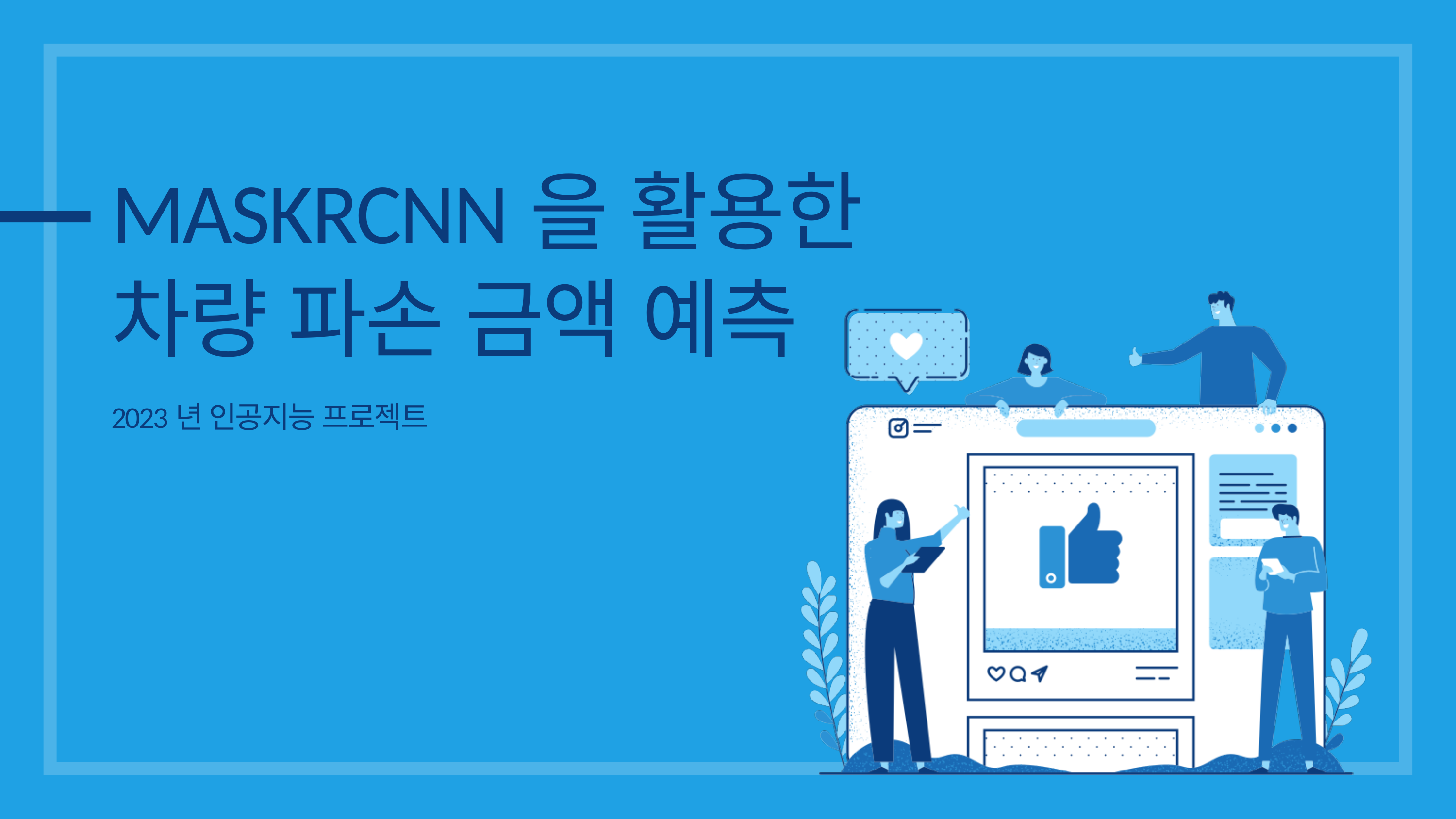

MASKRCNN을 활용한
차량 파손 금액 예측

2023년 인공지능 프로젝트